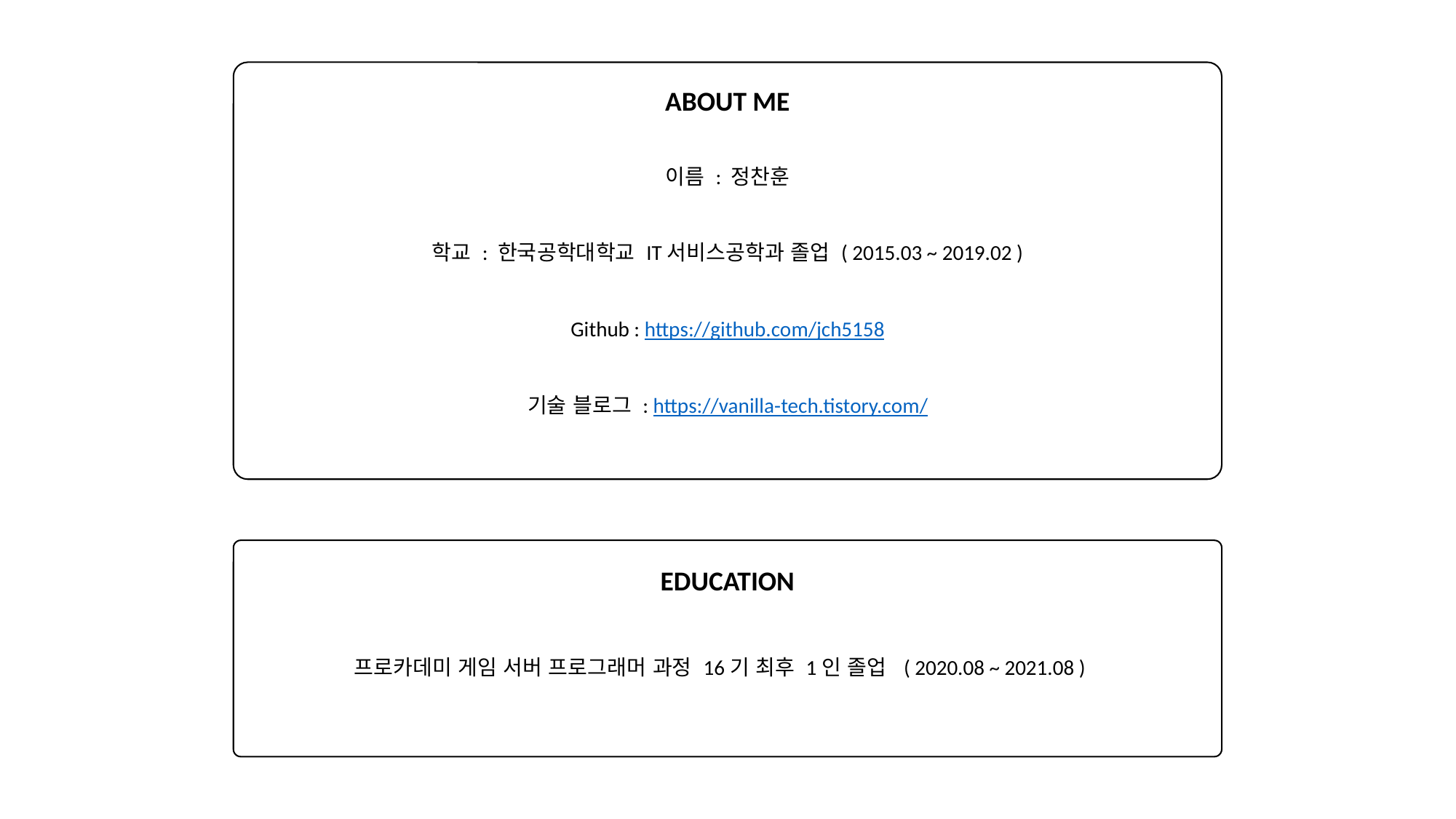

ABOUT ME
이름 : 정찬훈

학교 : 한국공학대학교 IT서비스공학과 졸업 ( 2015.03 ~ 2019.02 )

Github : https://github.com/jch5158

기술 블로그 : https://vanilla-tech.tistory.com/

EDUCATION
프로카데미 게임 서버 프로그래머 과정 16기 최후 1인 졸업  ( 2020.08 ~ 2021.08 )